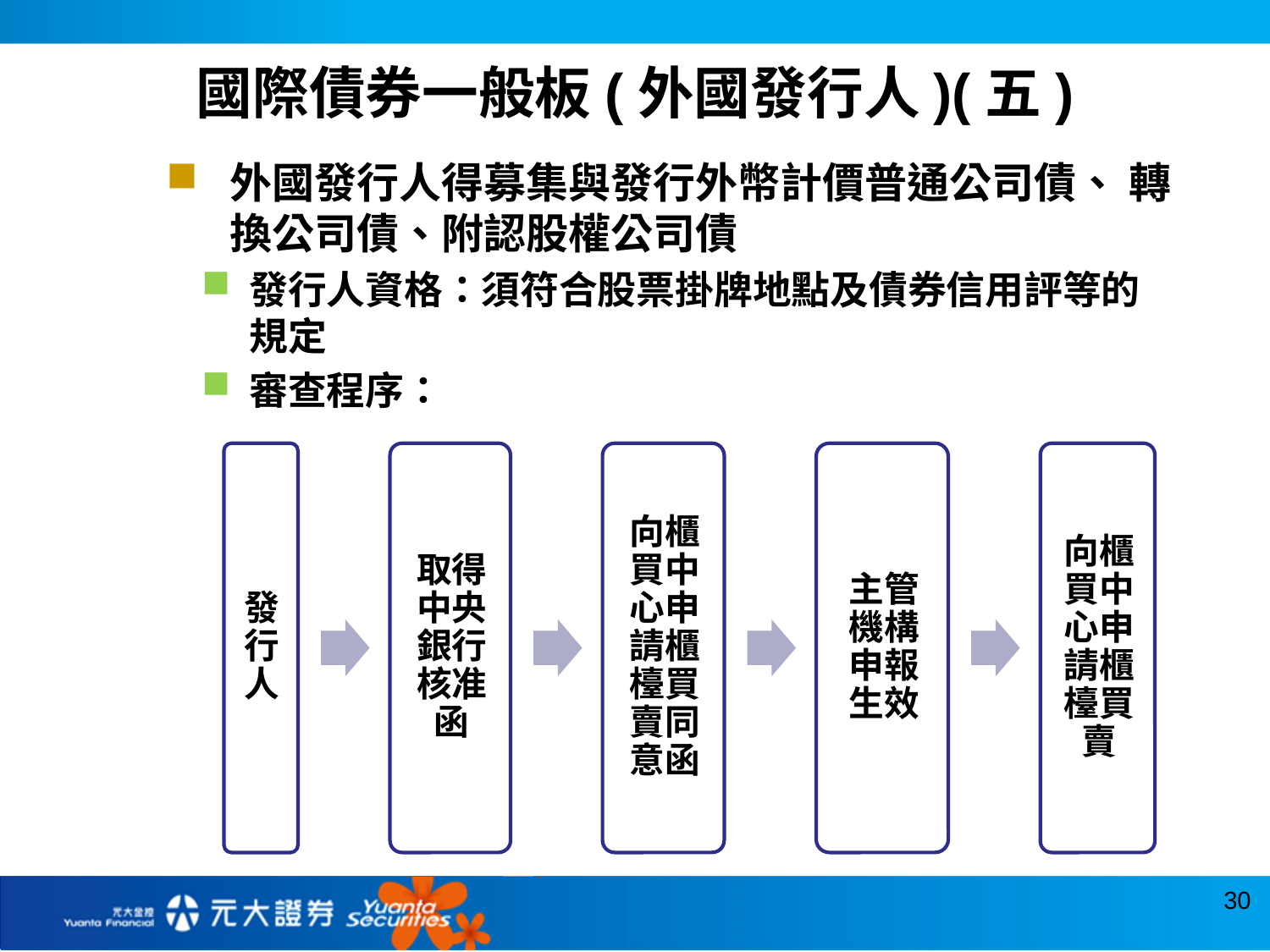

國際債券一般板(外國發行人)(五)
外國發行人得募集與發行外幣計價普通公司債、 轉換公司債、附認股權公司債
發行人資格：須符合股票掛牌地點及債券信用評等的規定
審查程序：

發行人

取得中央銀行核准函

向櫃買中心申請櫃檯買賣同意函

主管機構申報生效

向櫃買中心申請櫃檯買賣